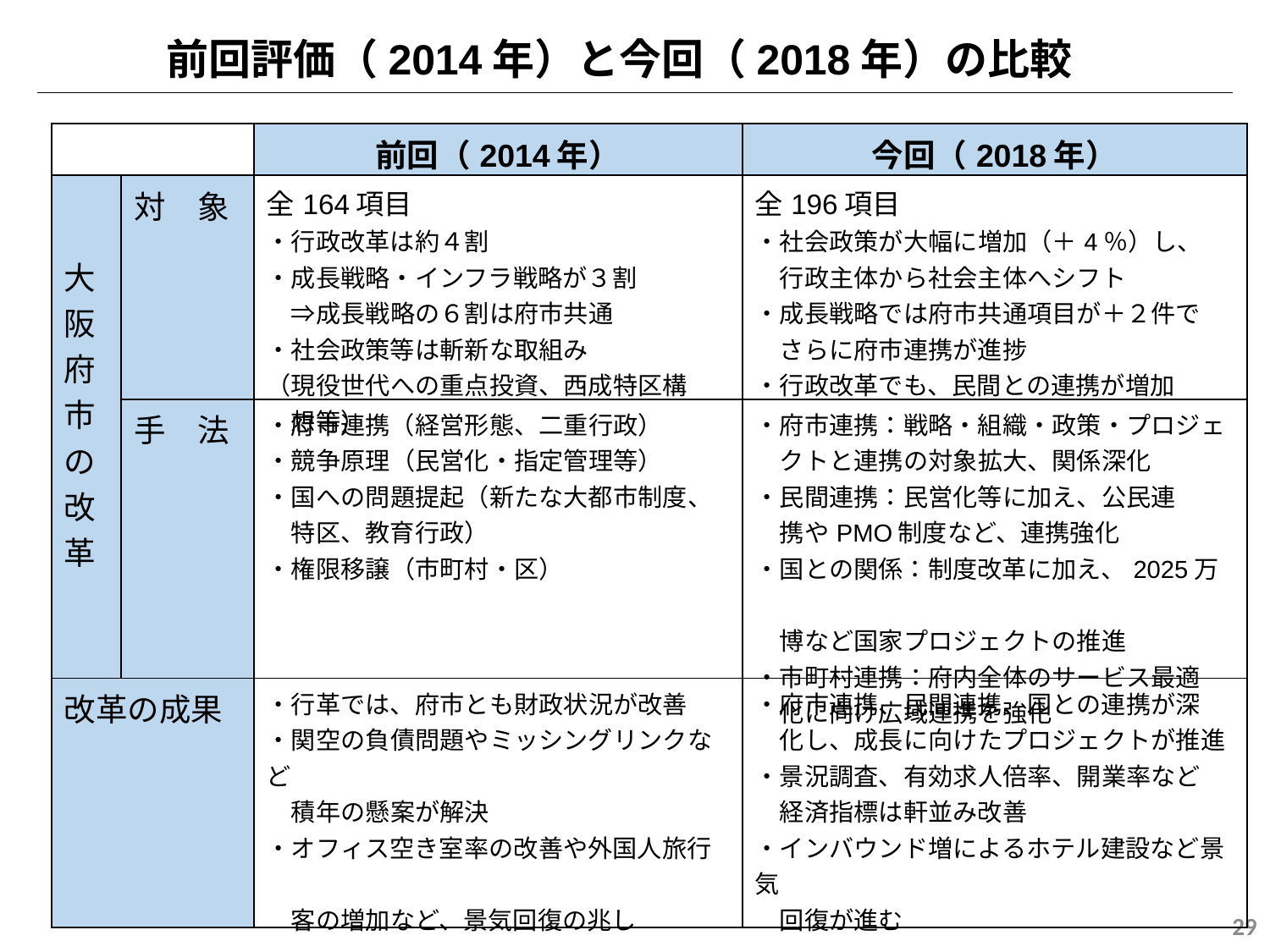

前回評価（2014年）と今回（2018年）の比較
|  |  | 前回（2014年） | 今回（2018年） |
| --- | --- | --- | --- |
| 大阪府市の改革 | 対　象 | 全164項目 ・行政改革は約４割 ・成長戦略・インフラ戦略が３割 　⇒成長戦略の６割は府市共通 ・社会政策等は斬新な取組み　 （現役世代への重点投資、西成特区構 　想等） | 全196項目 ・社会政策が大幅に増加（＋4％）し、 　行政主体から社会主体へシフト ・成長戦略では府市共通項目が＋２件で 　さらに府市連携が進捗 ・行政改革でも、民間との連携が増加 |
|  | 手　法 | ・府市連携（経営形態、二重行政） ・競争原理（民営化・指定管理等） ・国への問題提起（新たな大都市制度、 　特区、教育行政） ・権限移譲（市町村・区） | ・府市連携：戦略・組織・政策・プロジェ 　クトと連携の対象拡大、関係深化 ・民間連携：民営化等に加え、公民連 　携やPMO制度など、連携強化 ・国との関係：制度改革に加え、2025万　 　博など国家プロジェクトの推進 ・市町村連携：府内全体のサービス最適 　化に向け広域連携を強化 |
| 改革の成果 |  | ・行革では、府市とも財政状況が改善 ・関空の負債問題やミッシングリンクなど 　積年の懸案が解決 ・オフィス空き室率の改善や外国人旅行　 　客の増加など、景気回復の兆し | ・府市連携、民間連携、国との連携が深 　化し、成長に向けたプロジェクトが推進 ・景況調査、有効求人倍率、開業率など　 　経済指標は軒並み改善 ・インバウンド増によるホテル建設など景気 　回復が進む |
29